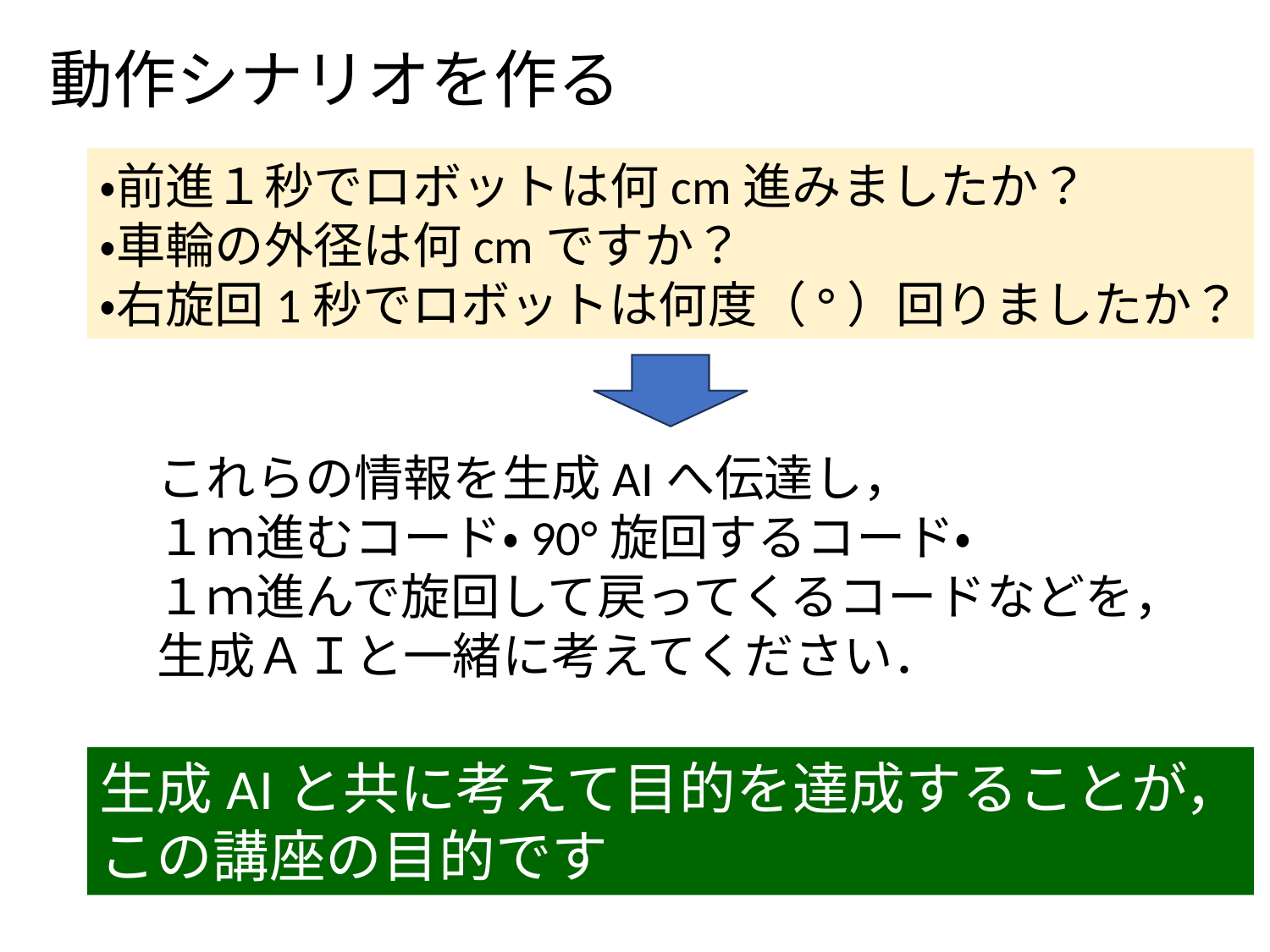

# 動作シナリオを作る
・前進１秒でロボットは何cm進みましたか？
・車輪の外径は何cmですか？
・右旋回1秒でロボットは何度（°）回りましたか？

これらの情報を生成AIへ伝達し，
１ｍ進むコード・90°旋回するコード・
１ｍ進んで旋回して戻ってくるコードなどを，
生成ＡＩと一緒に考えてください．
生成AIと共に考えて目的を達成することが，
この講座の目的です